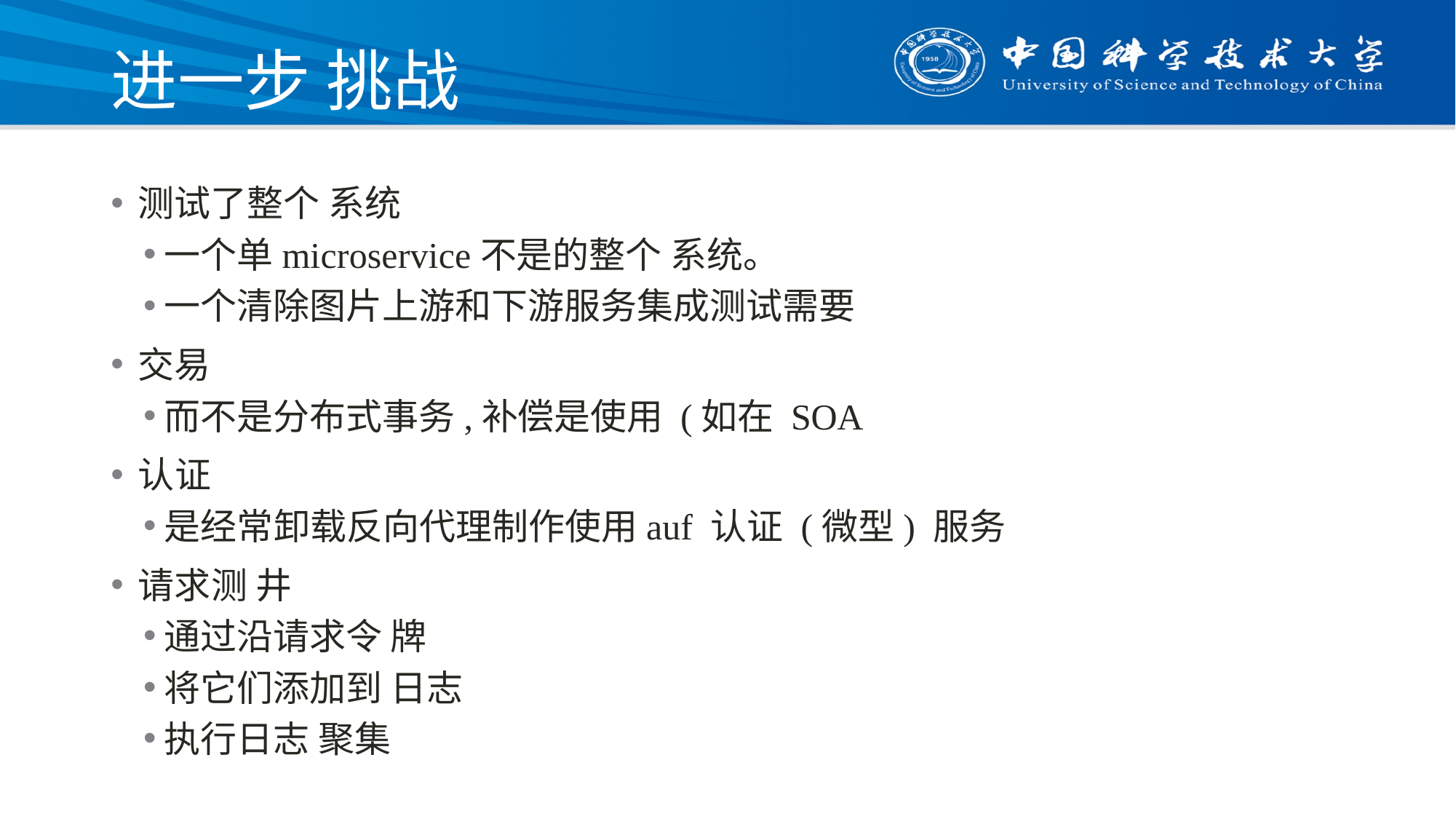

# 进一步 挑战
测试了整个 系统
一个单microservice不是的整个 系统。
一个清除图片上游和下游服务集成测试需要
交易
而不是分布式事务,补偿是使用 (如在 SOA
认证
是经常卸载反向代理制作使用auf 认证 (微型) 服务
请求测 井
通过沿请求令 牌
将它们添加到 日志
执行日志 聚集